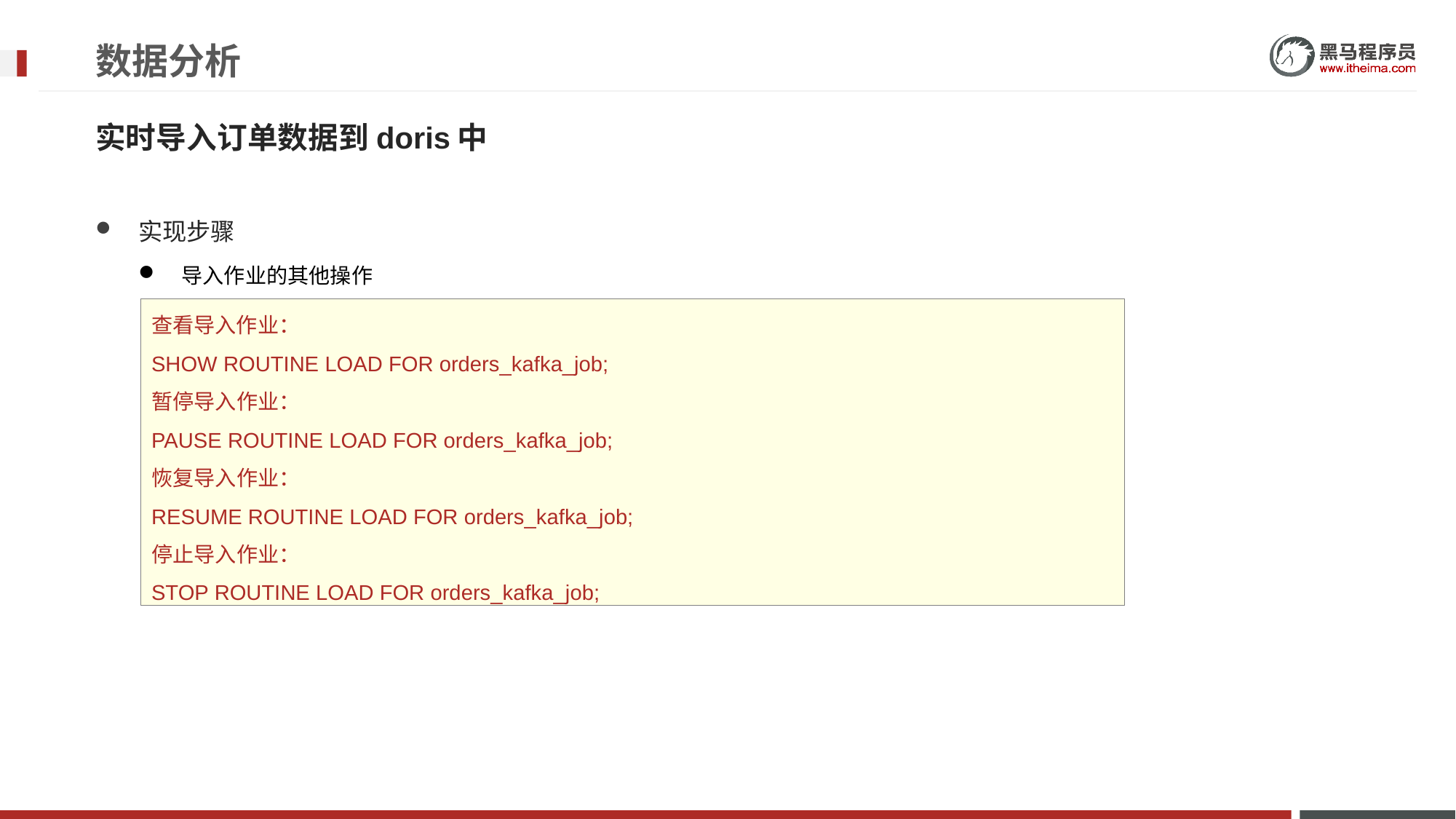

# 数据分析
实时导入订单数据到doris中
实现步骤
导入作业的其他操作

查看导入作业：
SHOW ROUTINE LOAD FOR orders_kafka_job;
暂停导入作业：
PAUSE ROUTINE LOAD FOR orders_kafka_job;
恢复导入作业：
RESUME ROUTINE LOAD FOR orders_kafka_job;
停止导入作业：
STOP ROUTINE LOAD FOR orders_kafka_job;